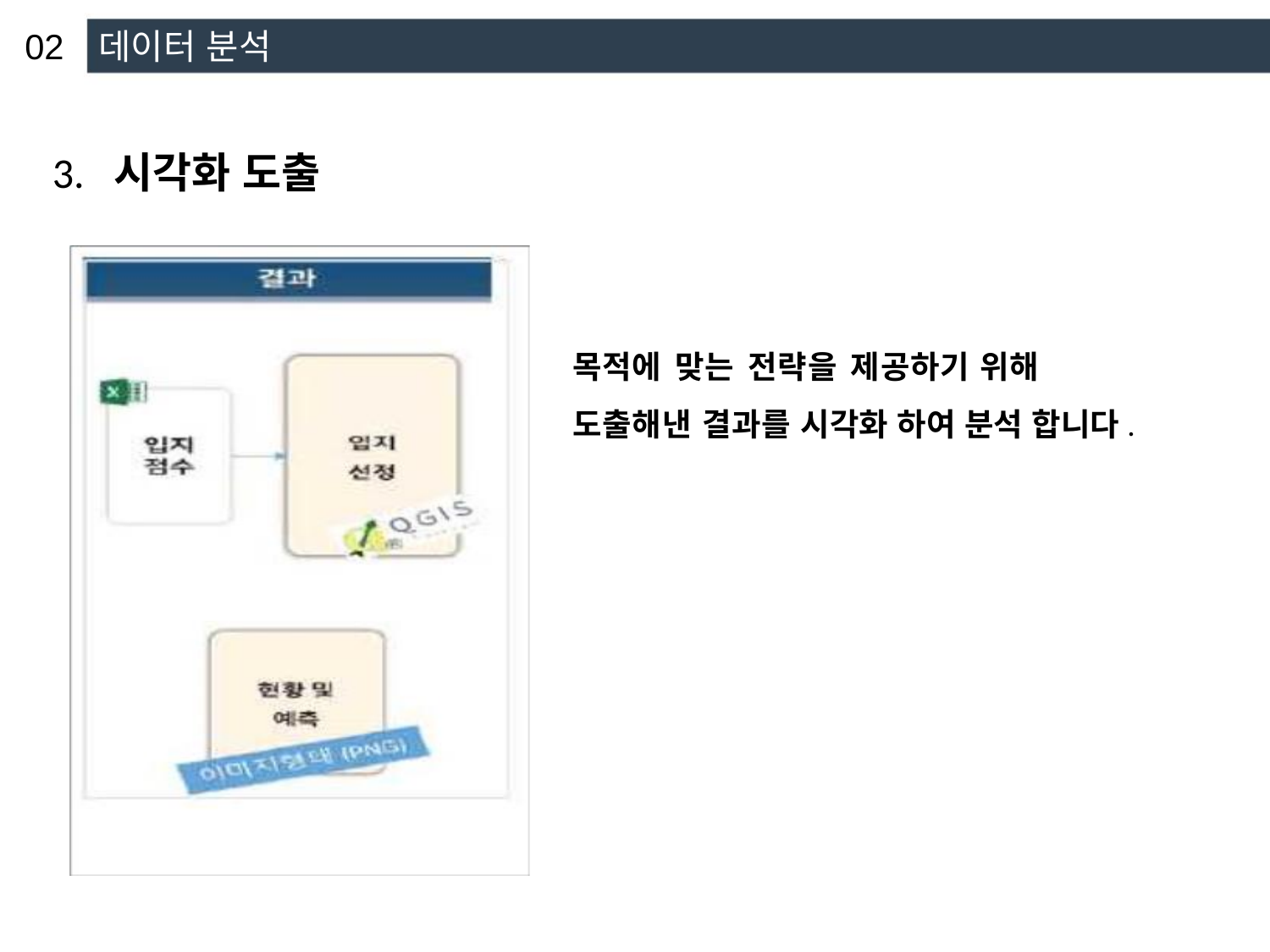

02   데이터 분석
3.  시각화 도출

목적에 맞는 전략을 제공하기 위해
도출해낸 결과를 시각화 하여 분석 합니다.